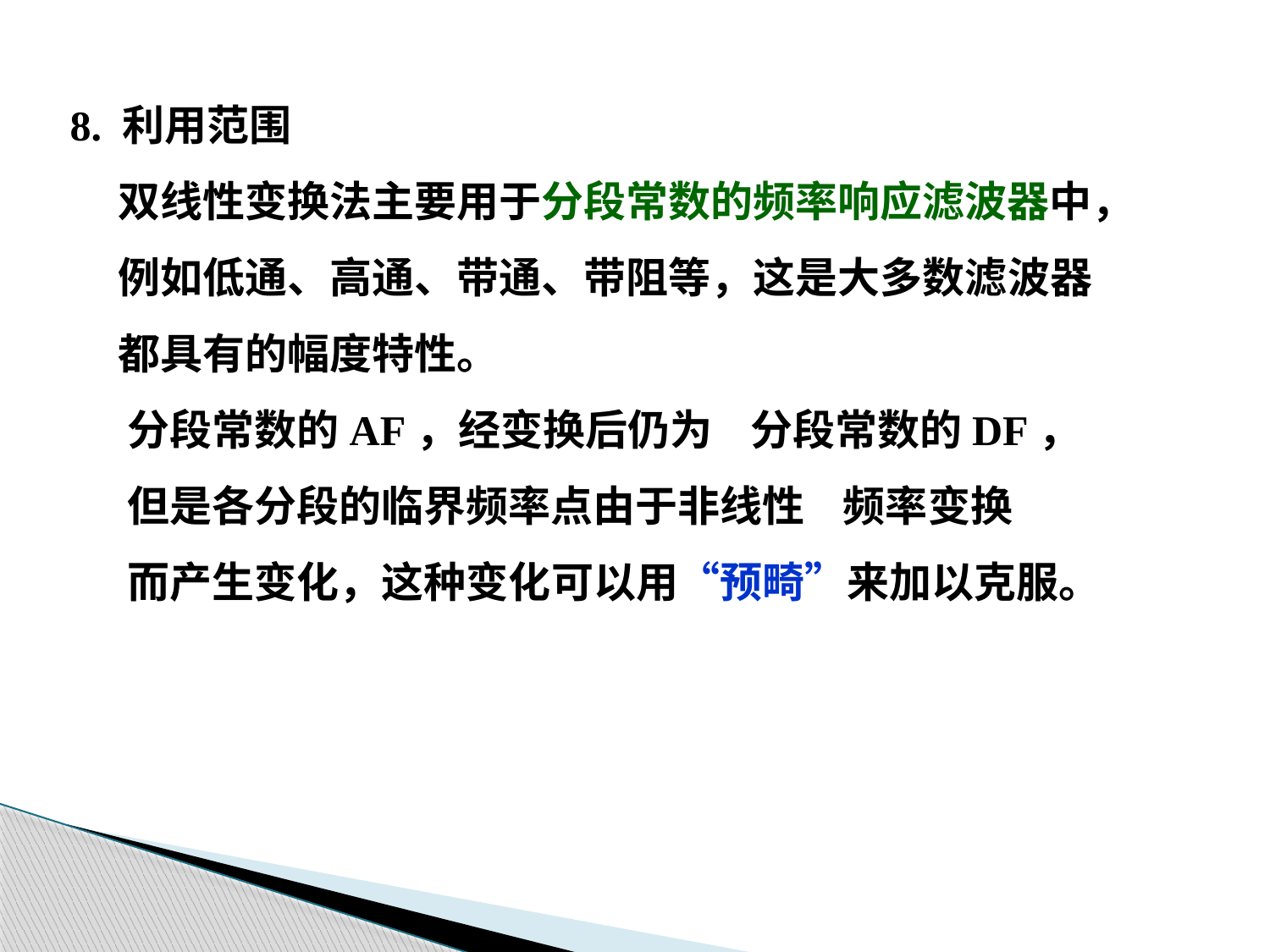

8. 利用范围
    双线性变换法主要用于分段常数的频率响应滤波器中，
    例如低通、高通、带通、带阻等，这是大多数滤波器
    都具有的幅度特性。
     分段常数的AF，经变换后仍为    分段常数的DF，
     但是各分段的临界频率点由于非线性    频率变换
     而产生变化，这种变化可以用“预畸”来加以克服。